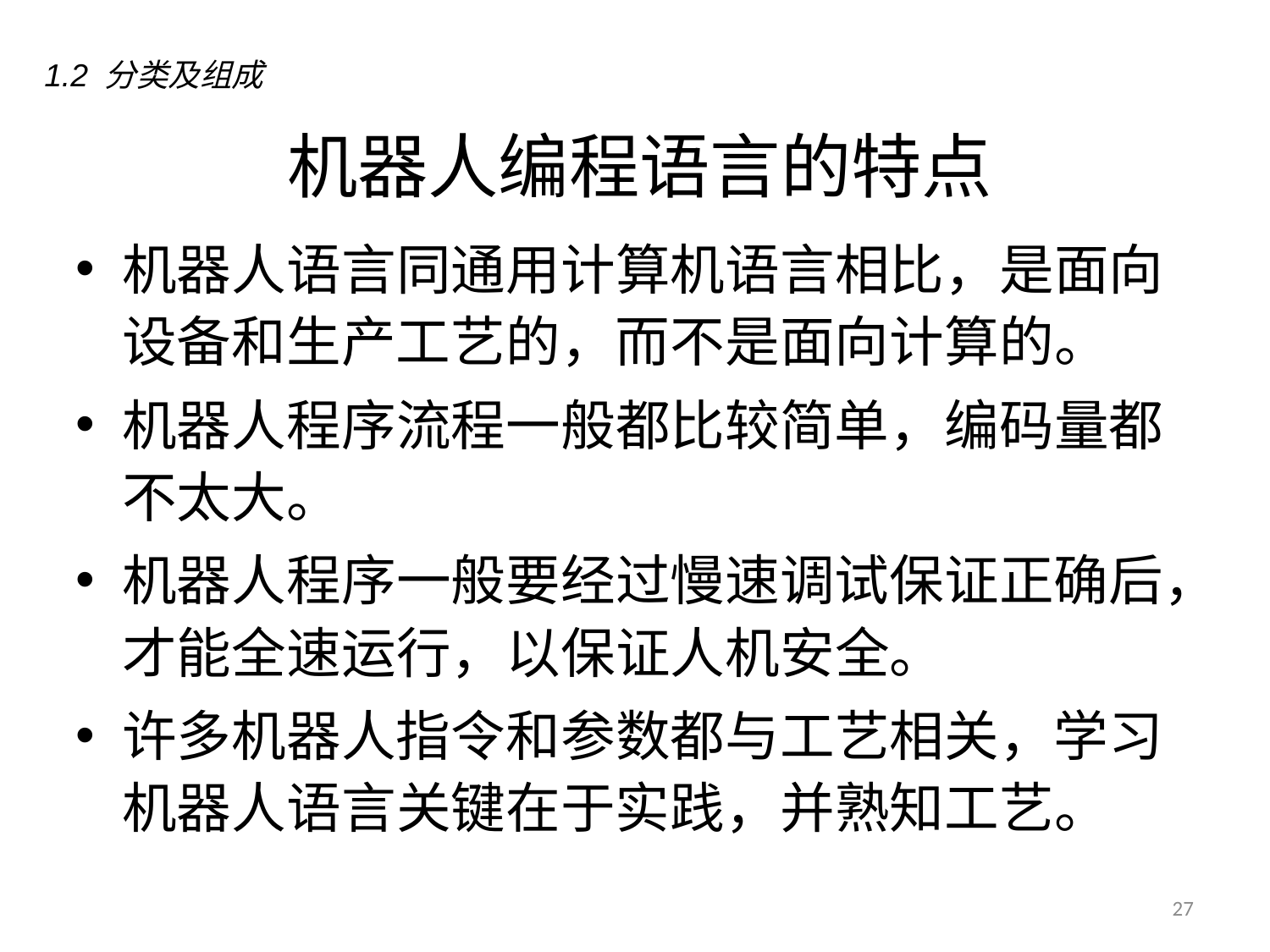

1.2 分类及组成
机器人编程语言的特点
机器人语言同通用计算机语言相比，是面向设备和生产工艺的，而不是面向计算的。
机器人程序流程一般都比较简单，编码量都不太大。
机器人程序一般要经过慢速调试保证正确后，才能全速运行，以保证人机安全。
许多机器人指令和参数都与工艺相关，学习机器人语言关键在于实践，并熟知工艺。
27